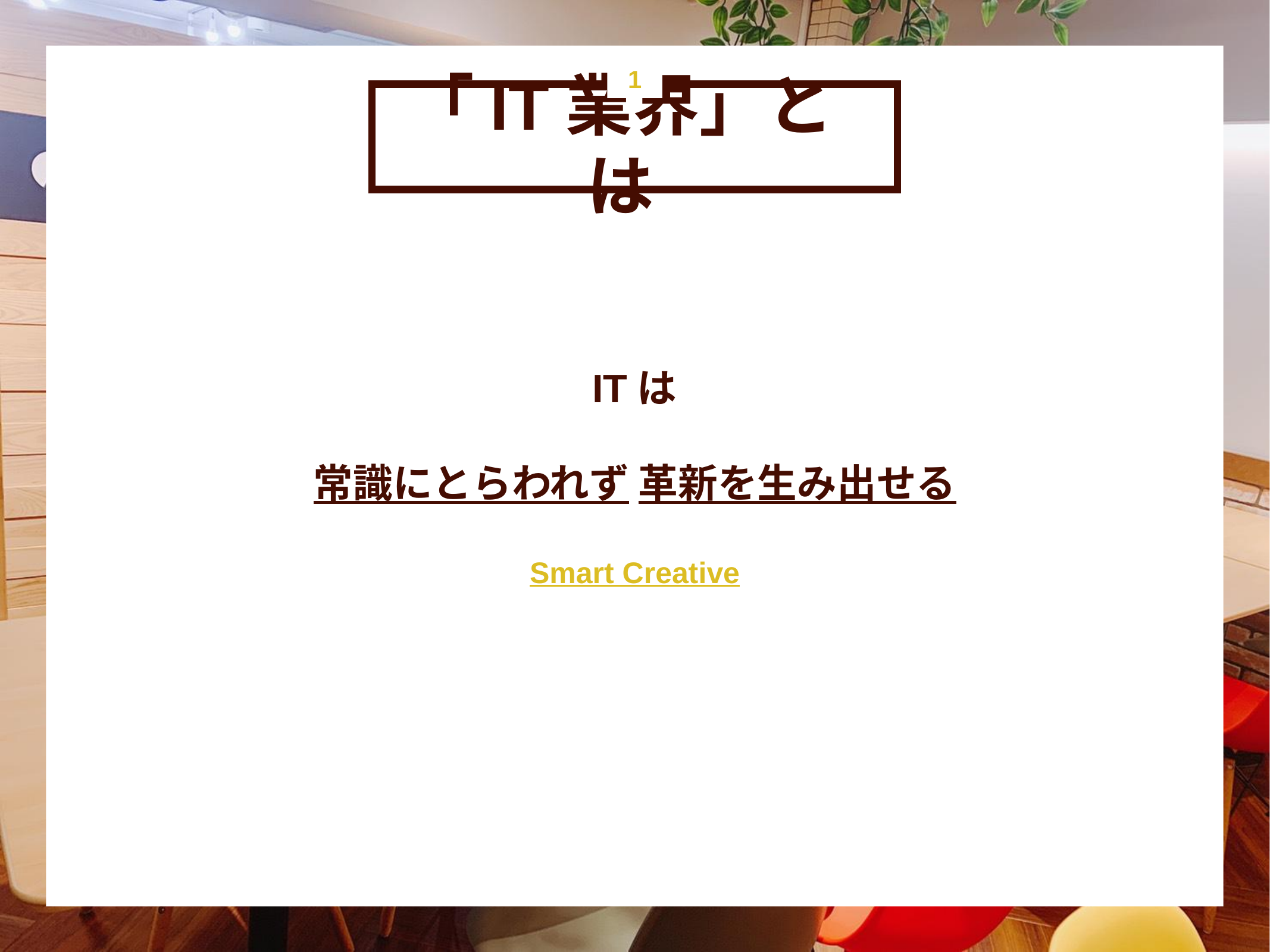

1

「IT業界」とは
ITは

常識にとらわれず 革新を生み出せる

Smart Creative